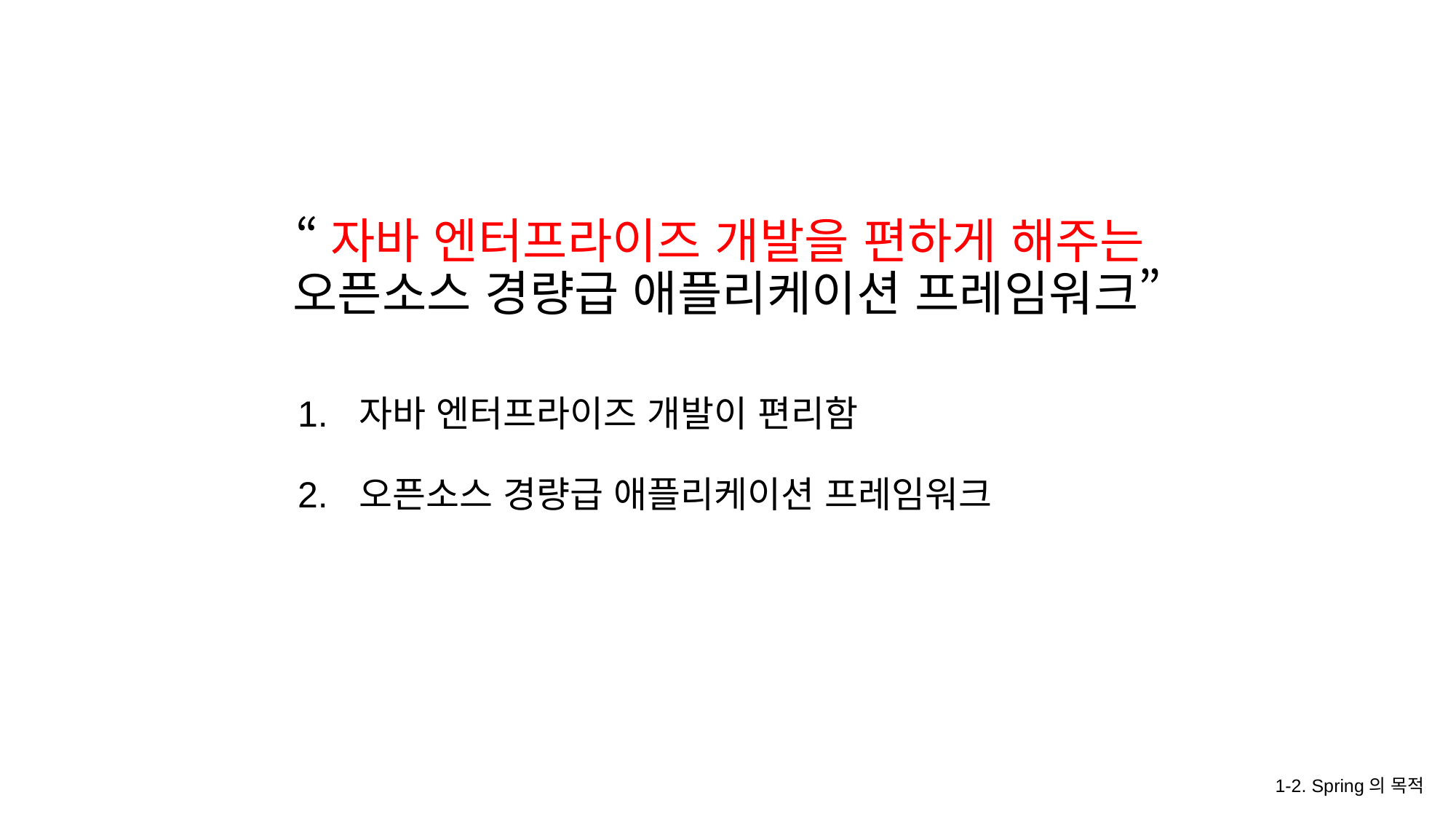

# “자바 엔터프라이즈 개발을 편하게 해주는 오픈소스 경량급 애플리케이션 프레임워크”
자바 엔터프라이즈 개발이 편리함
오픈소스 경량급 애플리케이션 프레임워크
1-2. Spring의 목적